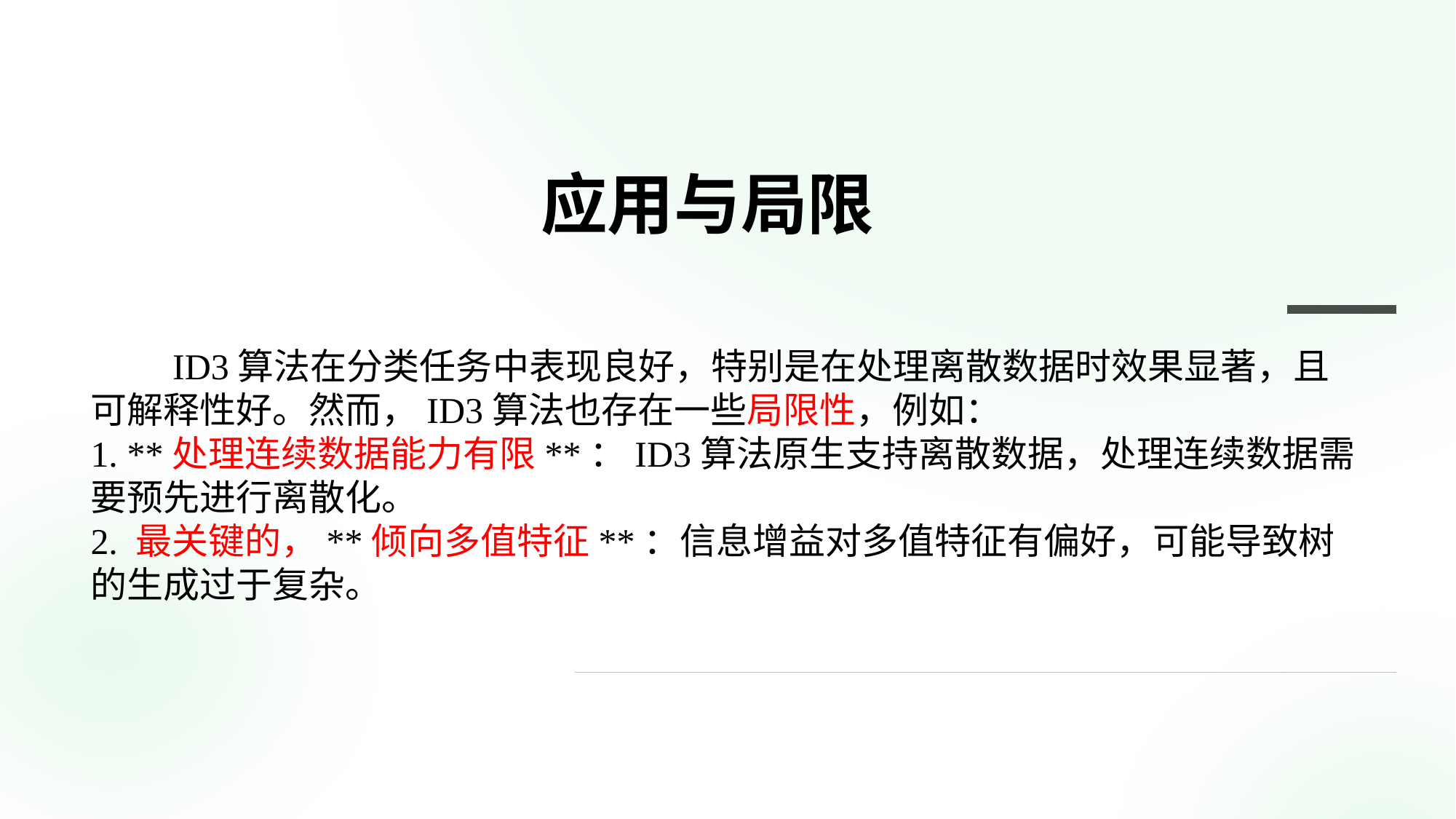

应用与局限
         ID3算法在分类任务中表现良好，特别是在处理离散数据时效果显著，且可解释性好。然而，ID3算法也存在一些局限性，例如：
1. **处理连续数据能力有限**：ID3算法原生支持离散数据，处理连续数据需要预先进行离散化。
2. 最关键的，**倾向多值特征**：信息增益对多值特征有偏好，可能导致树的生成过于复杂。